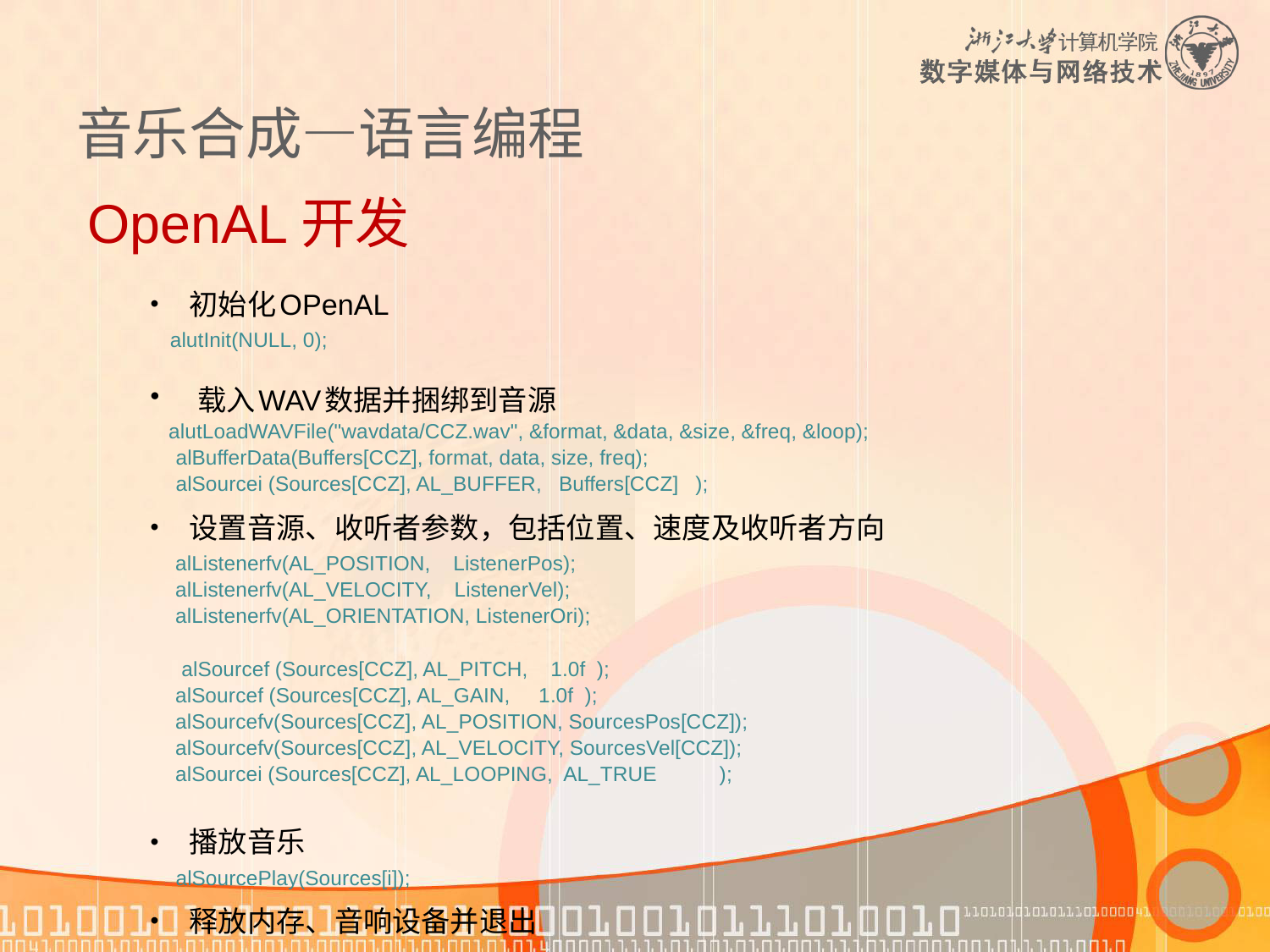

音乐合成—语言编程
# OpenAL开发
初始化OPenAL
     alutInit(NULL, 0);

载入WAV数据并捆绑到音源
        alutLoadWAVFile("wavdata/CCZ.wav", &format, &data, &size, &freq, &loop);
      alBufferData(Buffers[CCZ], format, data, size, freq);
      alSourcei (Sources[CCZ], AL_BUFFER,   Buffers[CCZ]   );
设置音源、收听者参数，包括位置、速度及收听者方向
	alListenerfv(AL_POSITION,    ListenerPos);
	alListenerfv(AL_VELOCITY,    ListenerVel);
	alListenerfv(AL_ORIENTATION, ListenerOri);

       alSourcef (Sources[CCZ], AL_PITCH,    1.0f  );
	alSourcef (Sources[CCZ], AL_GAIN,     1.0f  );
	alSourcefv(Sources[CCZ], AL_POSITION, SourcesPos[CCZ]);
	alSourcefv(Sources[CCZ], AL_VELOCITY, SourcesVel[CCZ]);
	alSourcei (Sources[CCZ], AL_LOOPING,  AL_TRUE           );

播放音乐
      alSourcePlay(Sources[i]);
释放内存、音响设备并退出